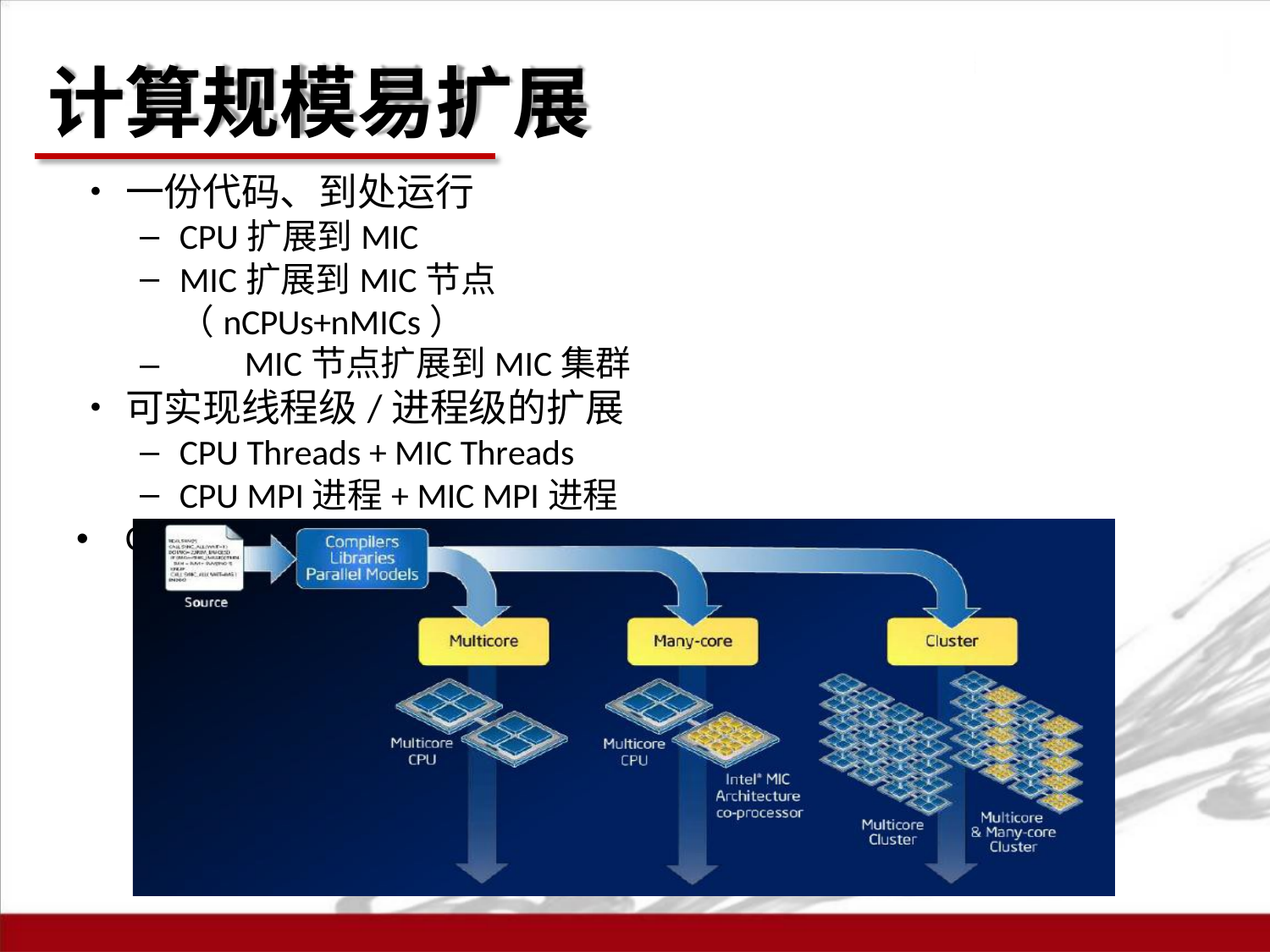

# 计算规模易扩展

•	一份代码、到处运行
CPU扩展到MIC
MIC扩展到MIC节点（nCPUs+nMICs）
–	MIC节点扩展到MIC集群
•	可实现线程级/进程级的扩展
CPU Threads + MIC Threads
CPU MPI进程+ MIC MPI进程
•	CPU与MIC共同计算，充分发挥核资源

19